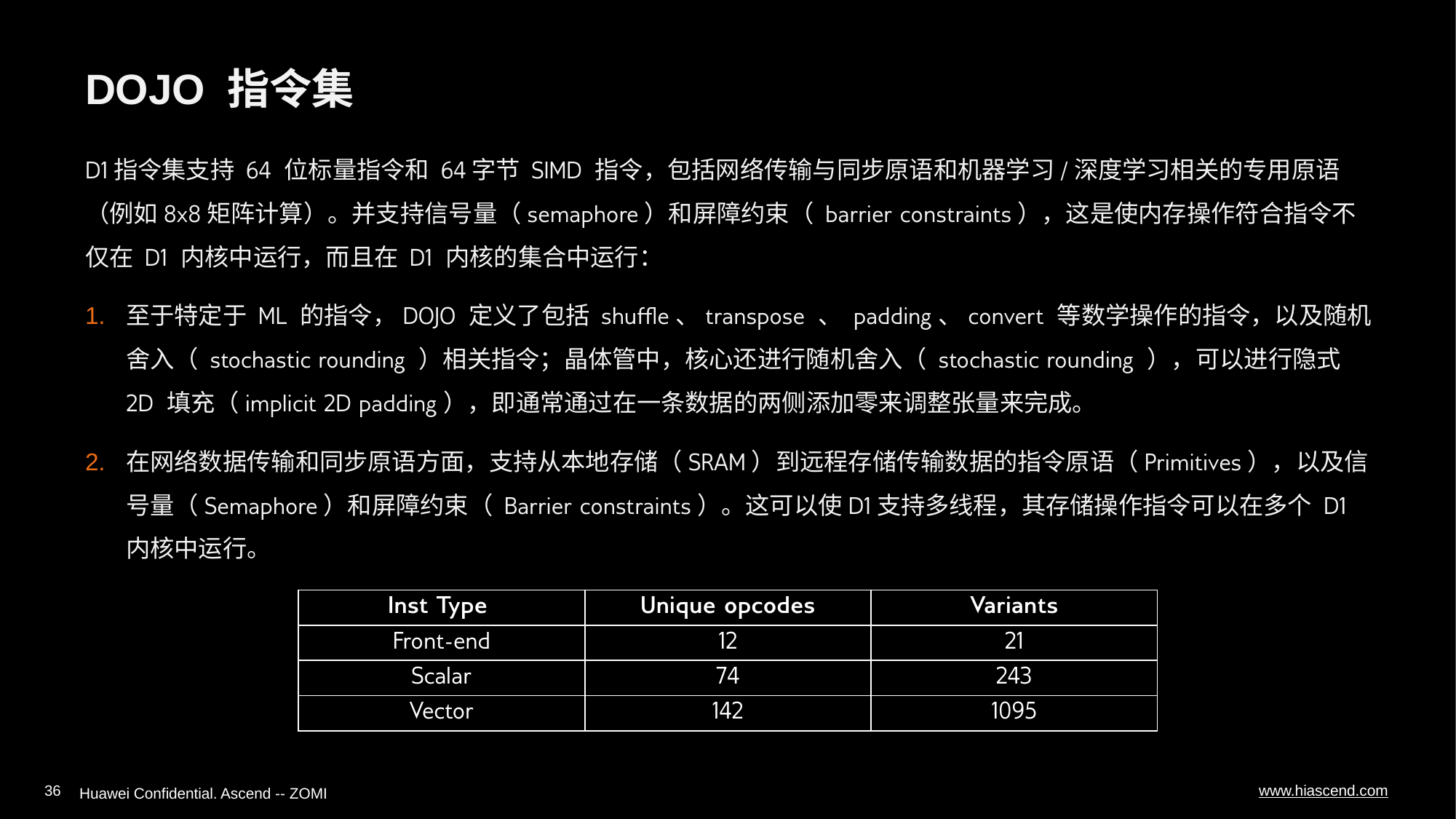

# DOJO 指令集
D1指令集支持 64 位标量指令和 64字节 SIMD 指令，包括网络传输与同步原语和机器学习/深度学习相关的专用原语（例如8x8矩阵计算）。并支持信号量（semaphore）和屏障约束（ barrier constraints），这是使内存操作符合指令不仅在 D1 内核中运行，而且在 D1 内核的集合中运行：
至于特定于 ML 的指令，DOJO 定义了包括 shuffle、transpose 、 padding、convert 等数学操作的指令，以及随机舍入（ stochastic rounding ）相关指令；晶体管中，核心还进行随机舍入（ stochastic rounding ），可以进行隐式 2D 填充（implicit 2D padding），即通常通过在一条数据的两侧添加零来调整张量来完成。
在网络数据传输和同步原语方面，支持从本地存储（SRAM）到远程存储传输数据的指令原语（Primitives），以及信号量（Semaphore）和屏障约束（ Barrier constraints）。这可以使D1支持多线程，其存储操作指令可以在多个 D1 内核中运行。
| Inst Type | Unique opcodes | Variants |
| --- | --- | --- |
| Front-end | 12 | 21 |
| Scalar | 74 | 243 |
| Vector | 142 | 1095 |